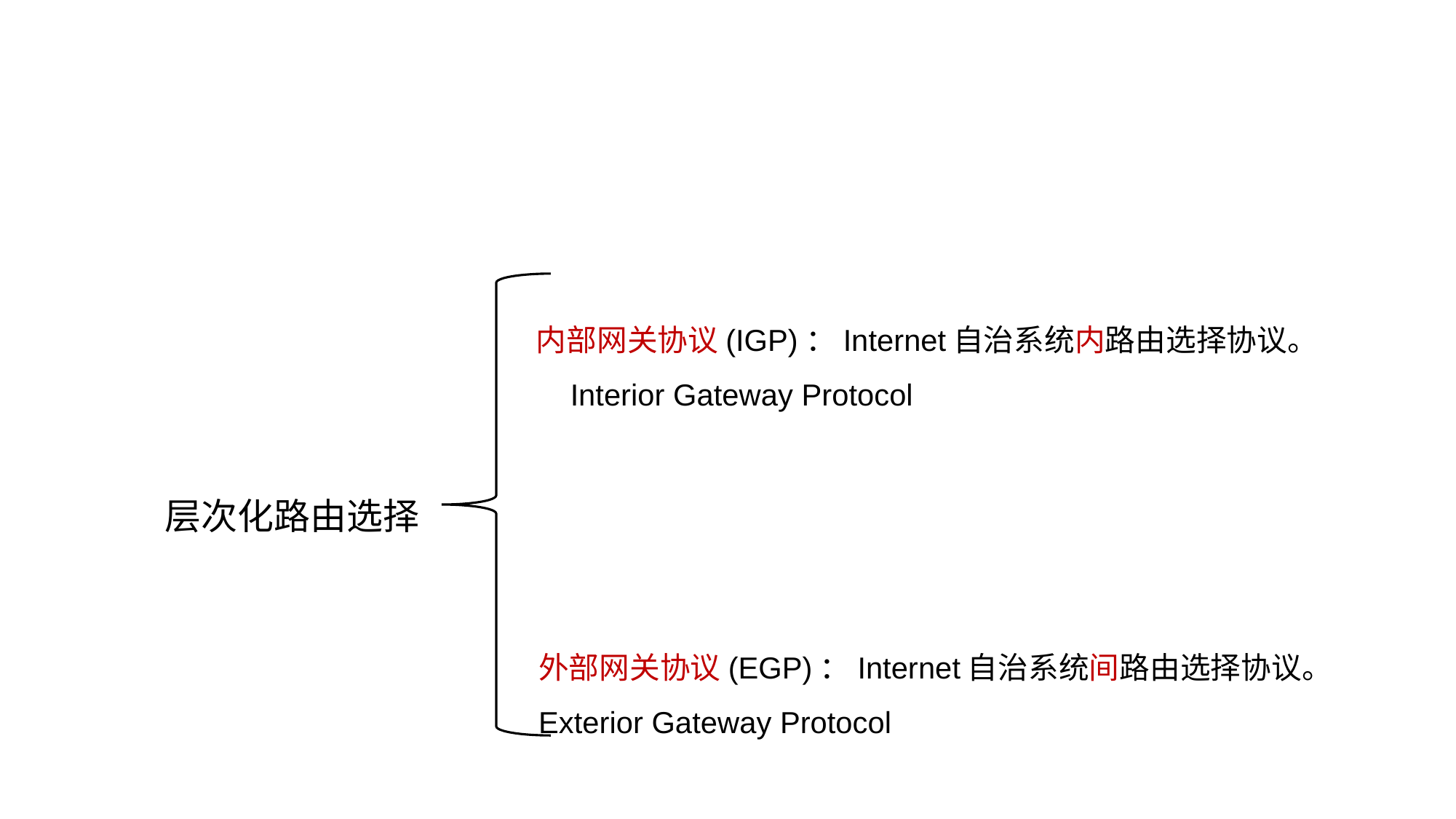

内部网关协议(IGP)：Internet自治系统内路由选择协议。       Interior Gateway Protocol
层次化路由选择
外部网关协议(EGP)：Internet自治系统间路由选择协议。
Exterior Gateway Protocol